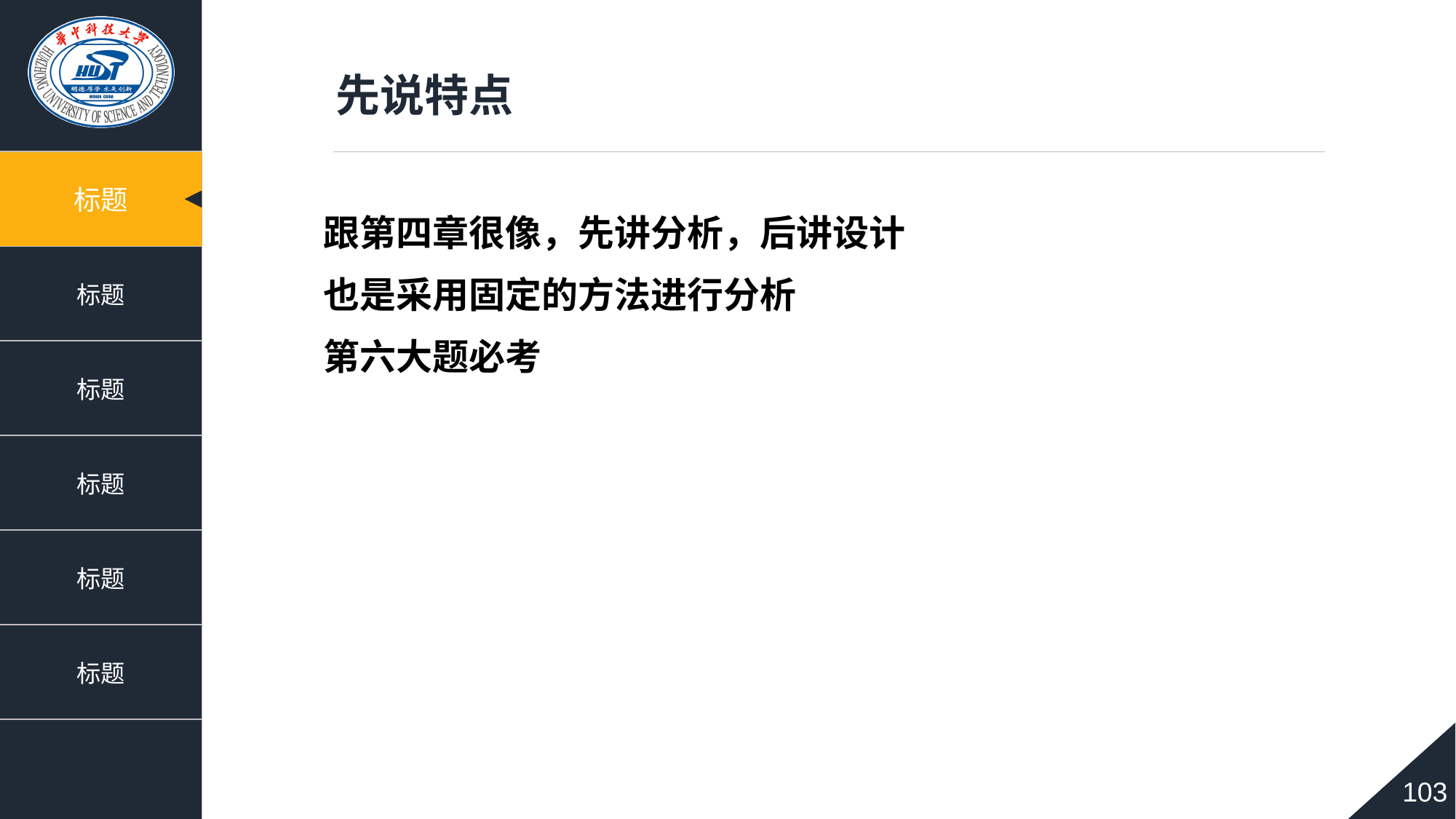

先说特点
跟第四章很像，先讲分析，后讲设计
也是采用固定的方法进行分析
第六大题必考